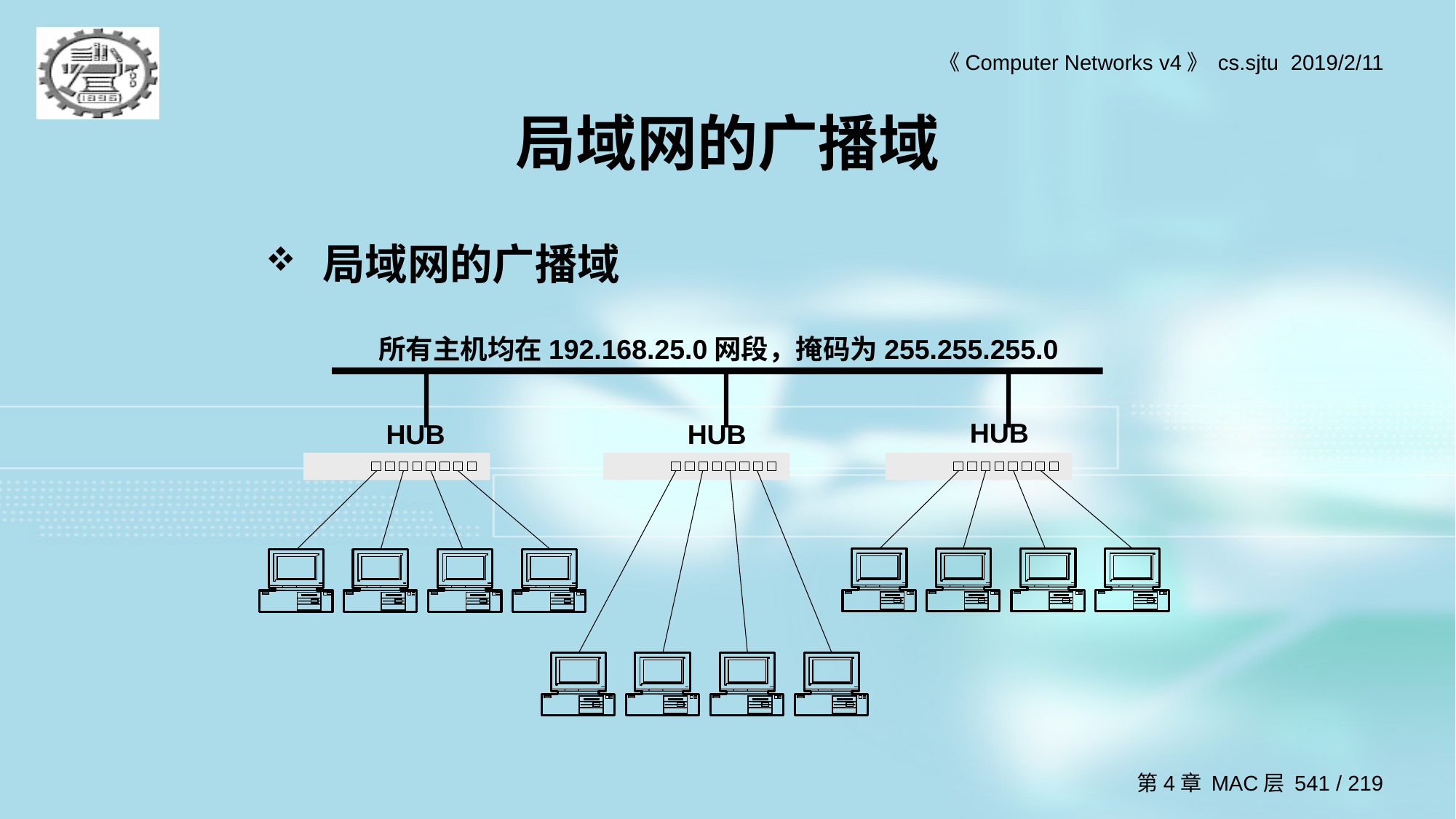

# 局域网的广播域
局域网的广播域
所有主机均在192.168.25.0网段，掩码为255.255.255.0

HUB
HUB
HUB